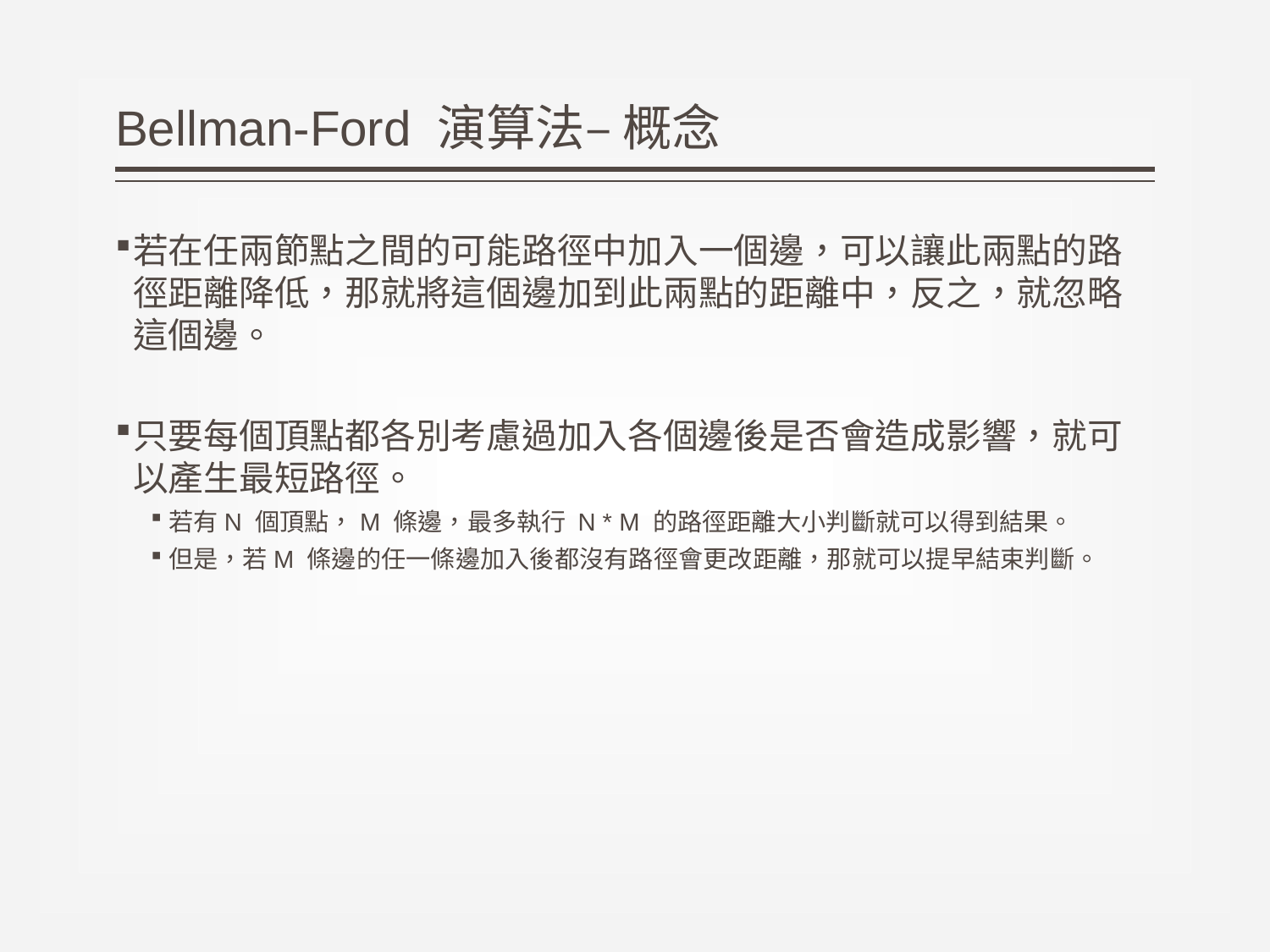

# Bellman-Ford 演算法– 概念
若在任兩節點之間的可能路徑中加入一個邊，可以讓此兩點的路 徑距離降低，那就將這個邊加到此兩點的距離中，反之，就忽略 這個邊。

只要每個頂點都各別考慮過加入各個邊後是否會造成影響，就可 以產生最短路徑。
若有N 個頂點，M 條邊，最多執行 N * M 的路徑距離大小判斷就可以得到結果。
但是，若M 條邊的任一條邊加入後都沒有路徑會更改距離，那就可以提早結束判斷。